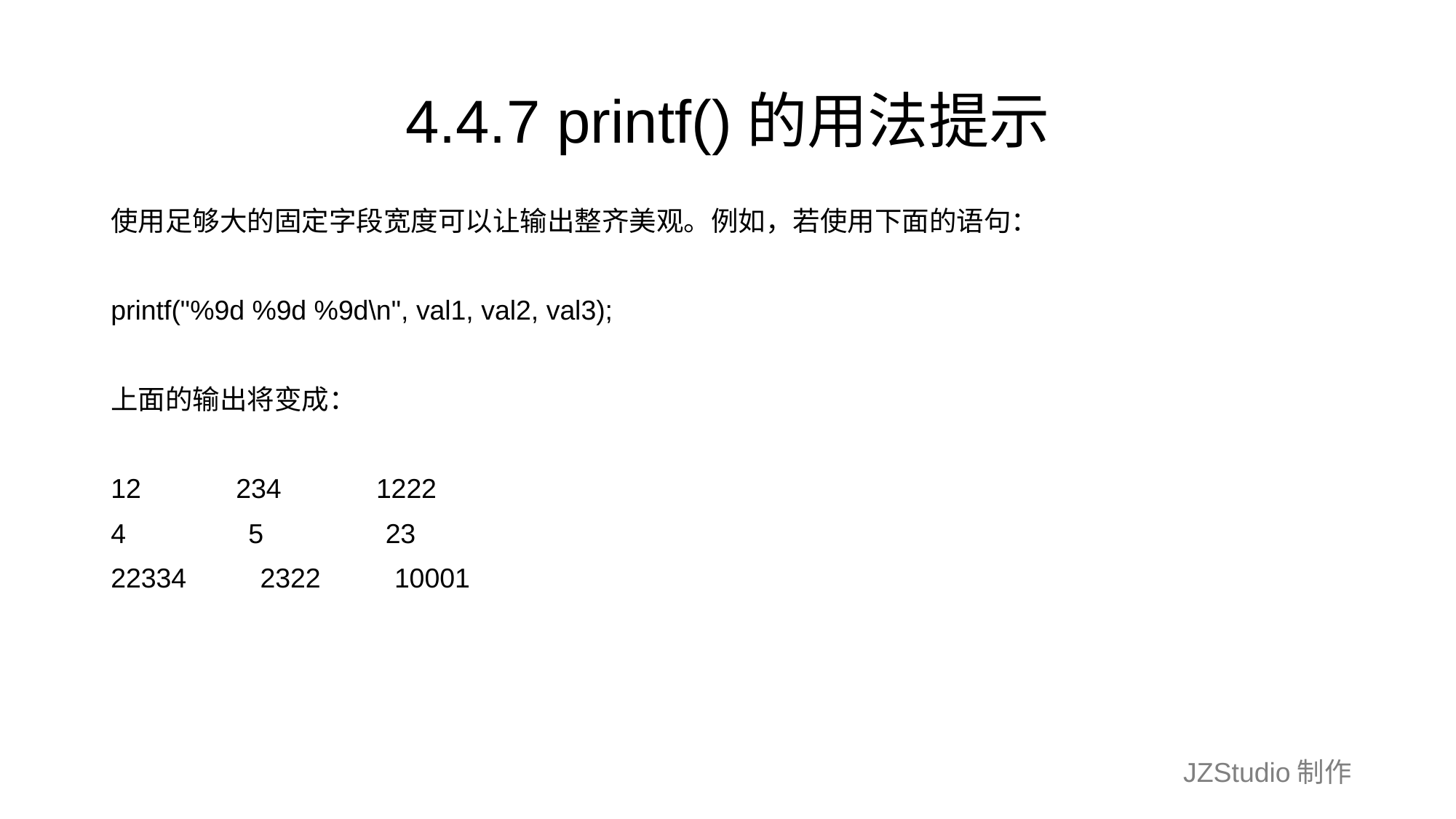

# 4.4.7 printf()的用法提示
使用足够大的固定字段宽度可以让输出整齐美观。例如，若使用下面的语句：

printf("%9d %9d %9d\n", val1, val2, val3);

上面的输出将变成：

12　　　234　　　1222
4　　　　5　　　　23
22334　　 2322　　 10001